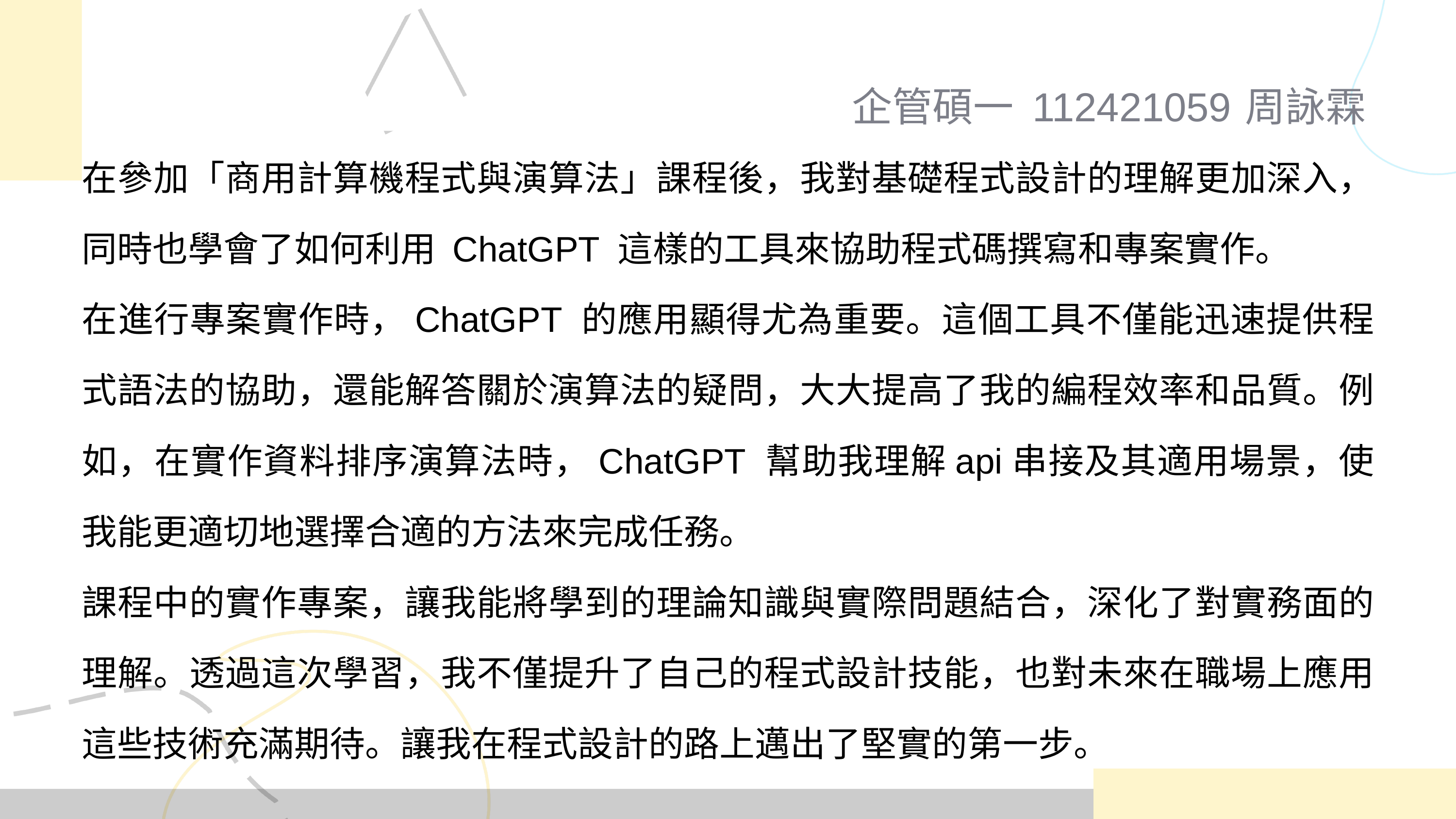

企管碩一 112421059
周詠霖
在參加「商用計算機程式與演算法」課程後，我對基礎程式設計的理解更加深入，同時也學會了如何利用 ChatGPT 這樣的工具來協助程式碼撰寫和專案實作。
在進行專案實作時，ChatGPT 的應用顯得尤為重要。這個工具不僅能迅速提供程式語法的協助，還能解答關於演算法的疑問，大大提高了我的編程效率和品質。例如，在實作資料排序演算法時，ChatGPT 幫助我理解api串接及其適用場景，使我能更適切地選擇合適的方法來完成任務。
課程中的實作專案，讓我能將學到的理論知識與實際問題結合，深化了對實務面的理解。透過這次學習，我不僅提升了自己的程式設計技能，也對未來在職場上應用這些技術充滿期待。讓我在程式設計的路上邁出了堅實的第一步。